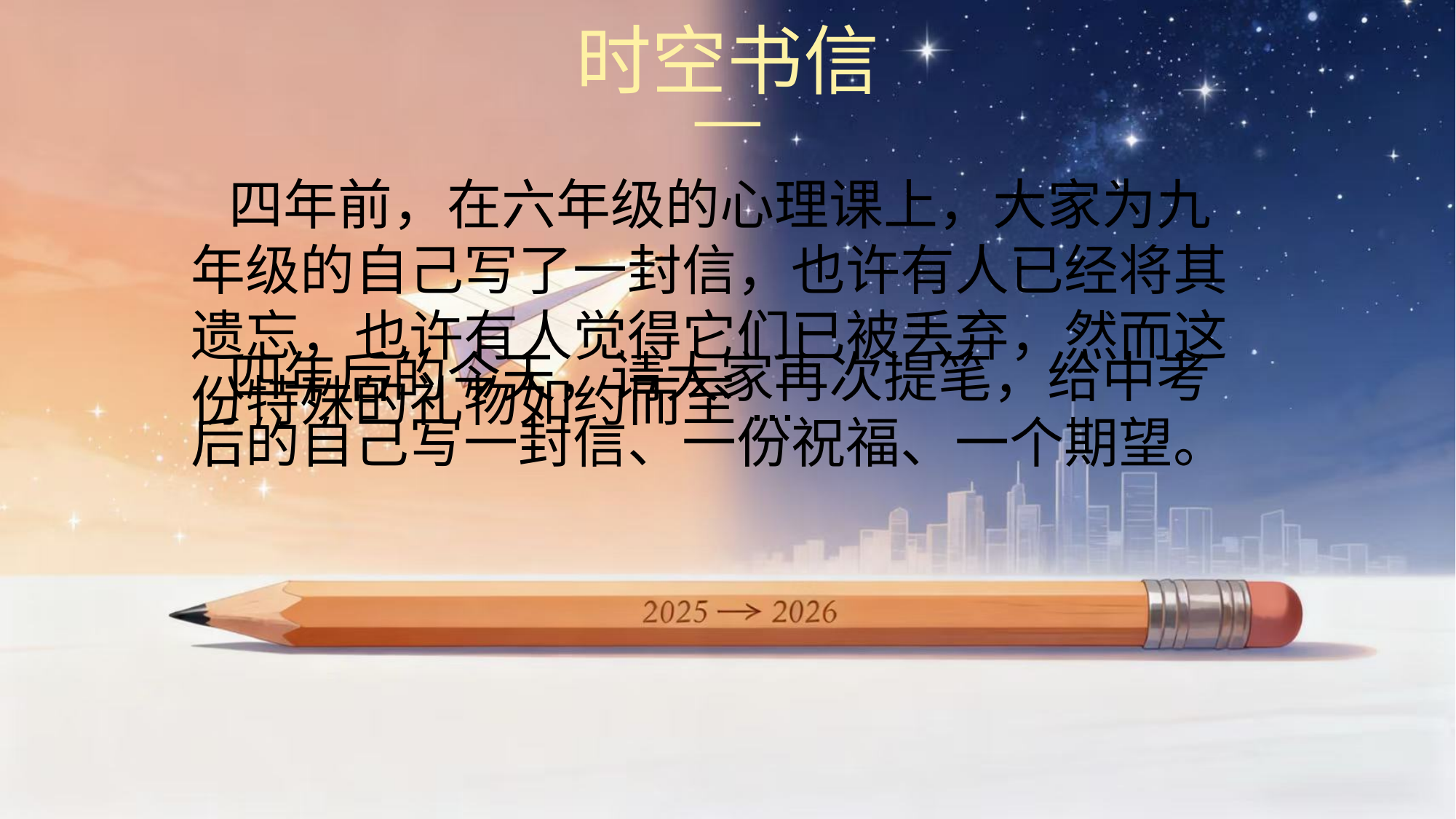

时空书信
  四年前，在六年级的心理课上，大家为九年级的自己写了一封信，也许有人已经将其遗忘，也许有人觉得它们已被丢弃，然而这份特殊的礼物如约而至...
  四年后的今天，请大家再次提笔，给中考后的自己写一封信、一份祝福、一个期望。